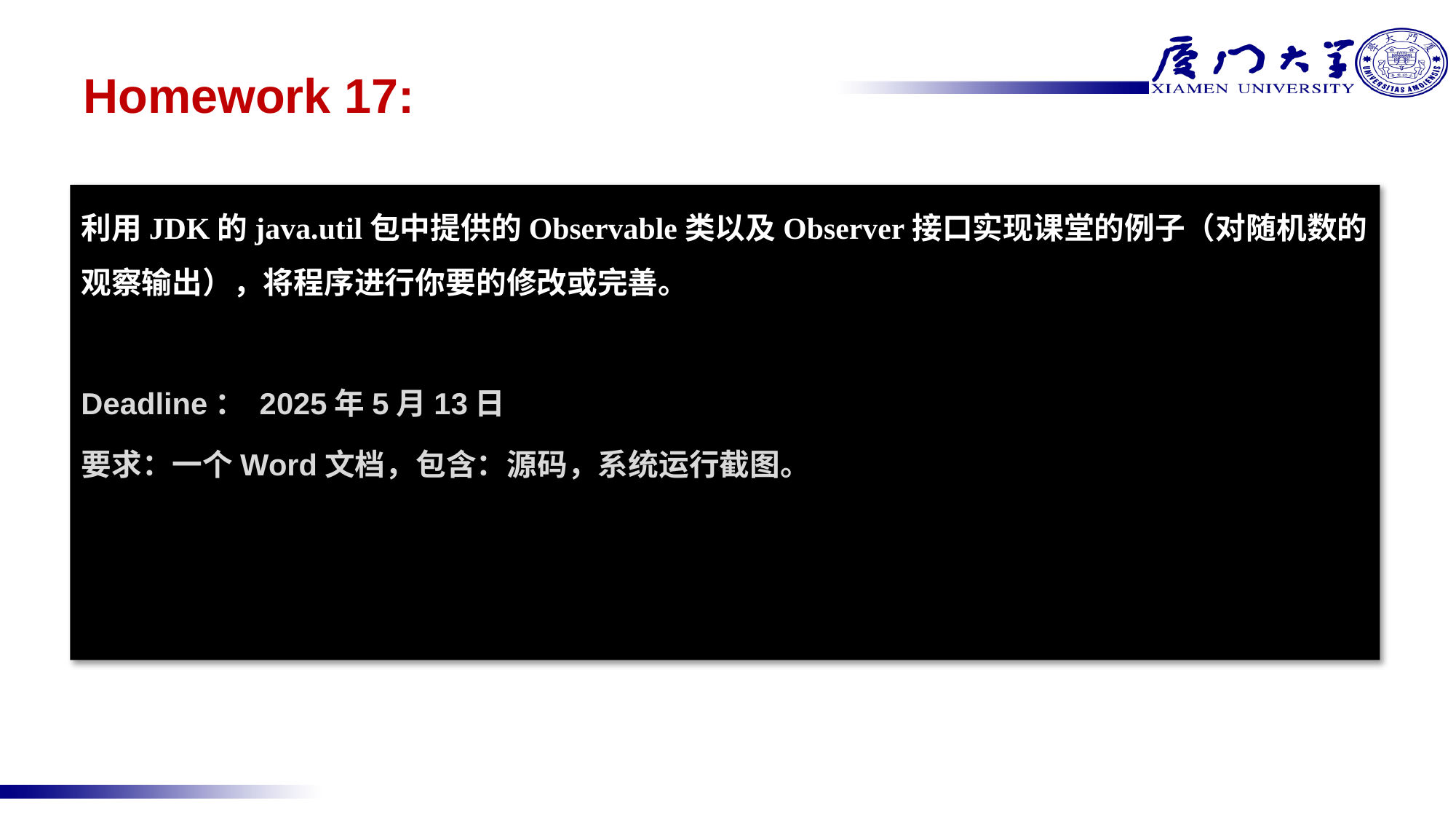

# Homework 17:
利用JDK的java.util包中提供的Observable类以及Observer接口实现课堂的例子（对随机数的观察输出），将程序进行你要的修改或完善。

Deadline： 2025年5月13日
要求：一个Word文档，包含：源码，系统运行截图。